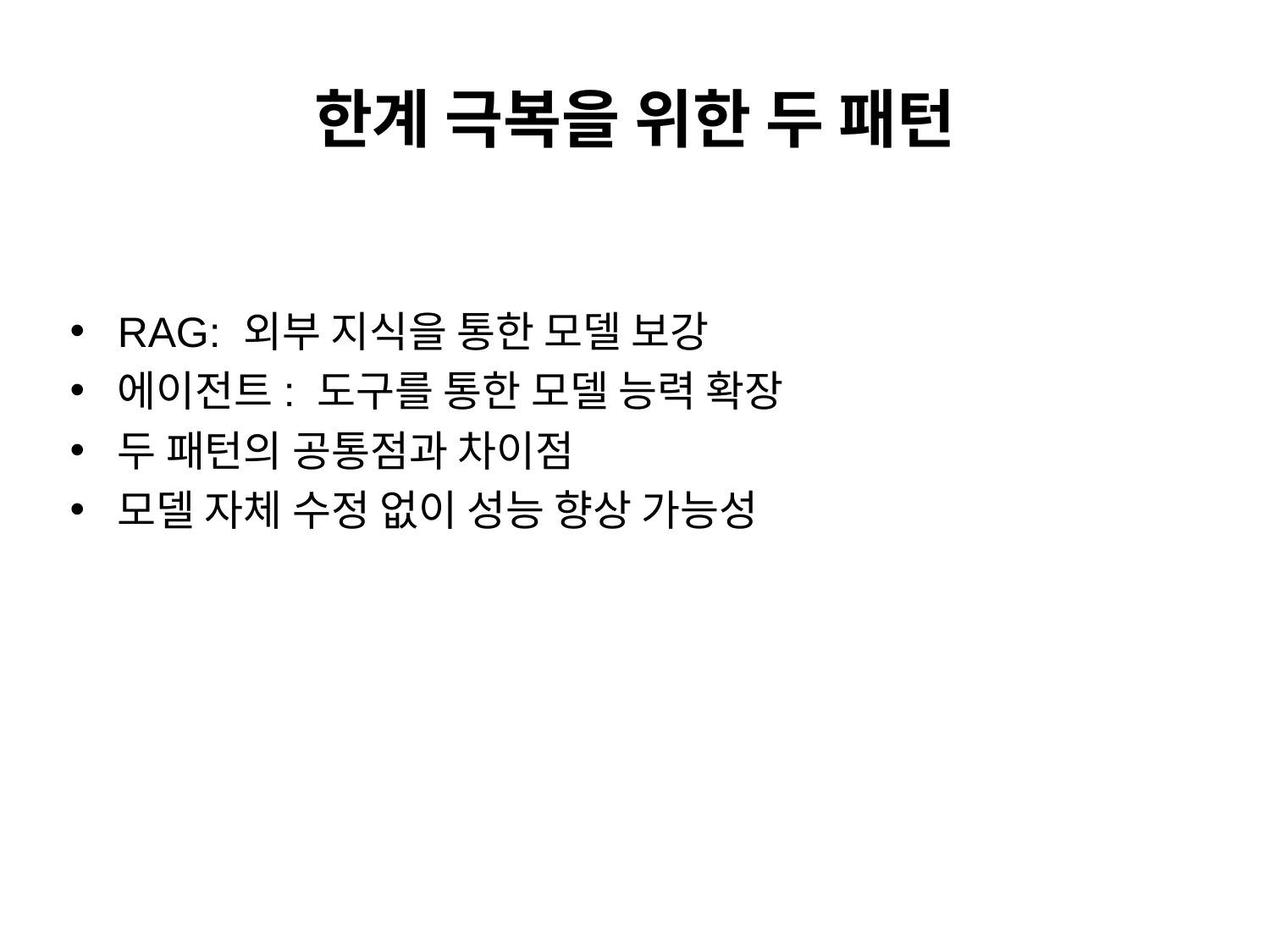

# 한계 극복을 위한 두 패턴

RAG: 외부 지식을 통한 모델 보강
에이전트: 도구를 통한 모델 능력 확장
두 패턴의 공통점과 차이점
모델 자체 수정 없이 성능 향상 가능성